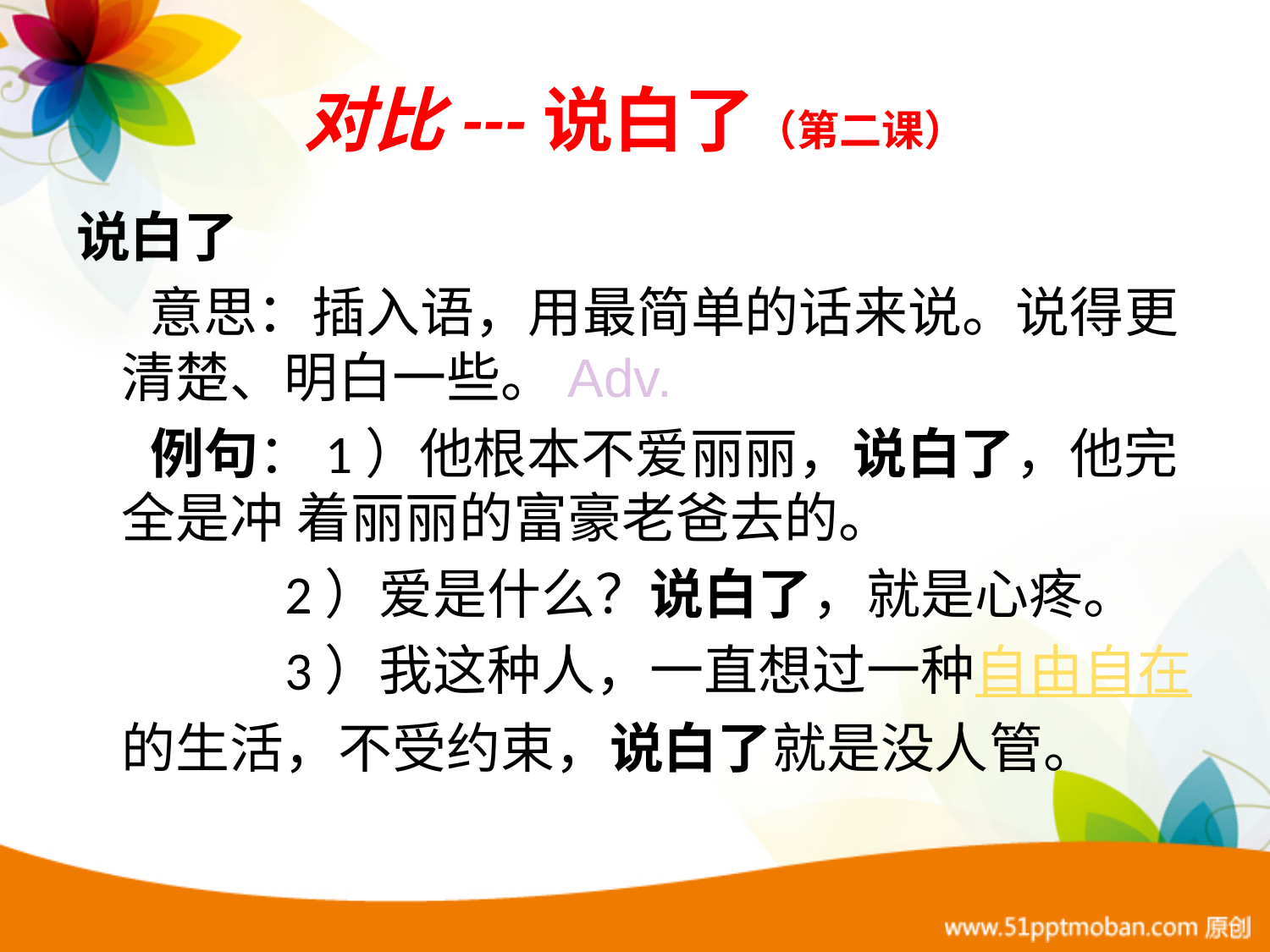

# 对比---说白了（第二课）
说白了
     意思：插入语，用最简单的话来说。说得更清楚、明白一些。Adv.
     例句：1）他根本不爱丽丽，说白了，他完全是冲 着丽丽的富豪老爸去的。
                 2）爱是什么？说白了，就是心疼。
                 3）我这种人，一直想过一种自由自在的生活，不受约束，说白了就是没人管。